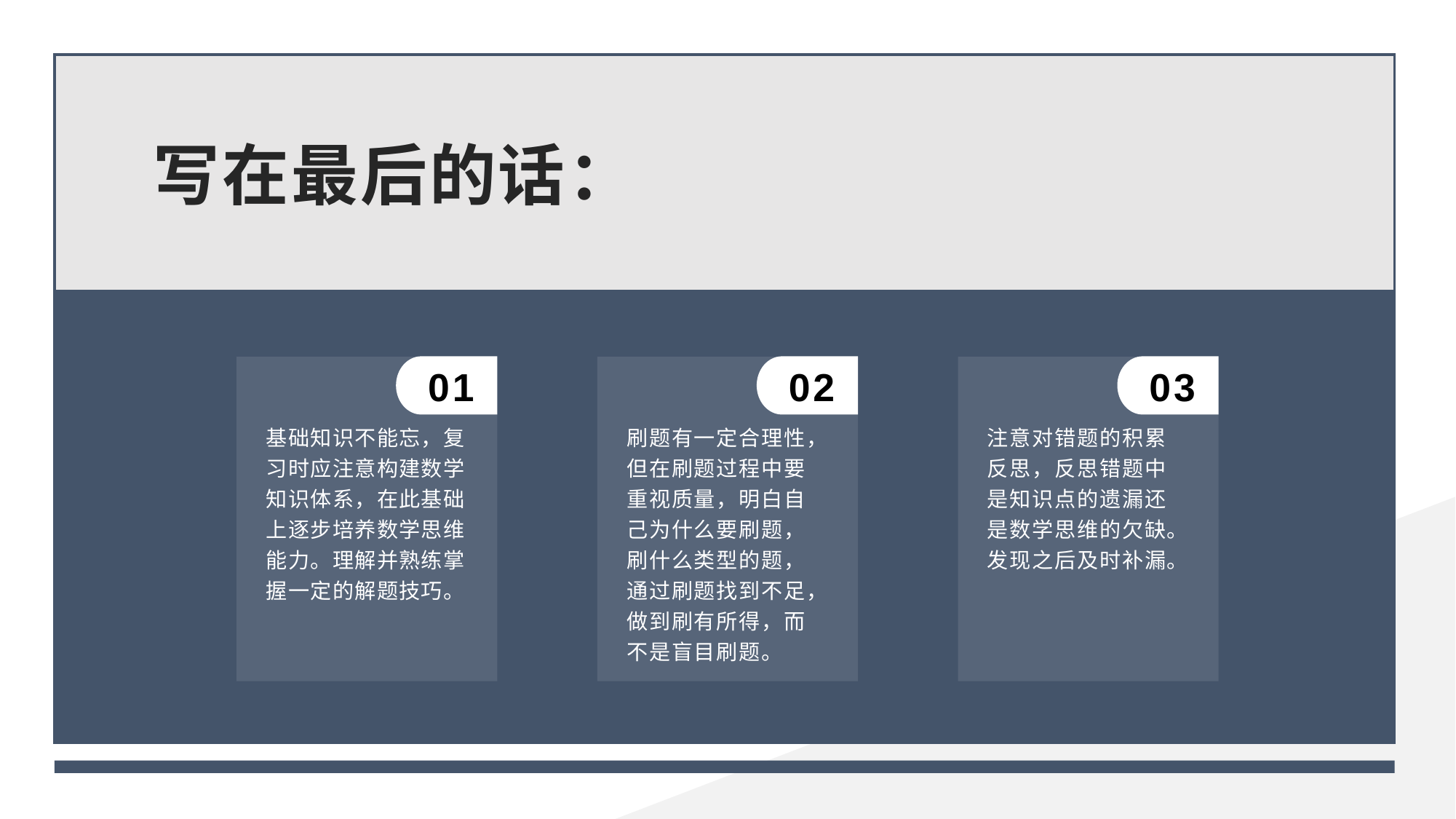

写在最后的话：

01

02

03
基础知识不能忘，复习时应注意构建数学知识体系，在此基础上逐步培养数学思维能力。理解并熟练掌握一定的解题技巧。
刷题有一定合理性，但在刷题过程中要重视质量，明白自己为什么要刷题，刷什么类型的题，通过刷题找到不足，做到刷有所得，而不是盲目刷题。
注意对错题的积累反思，反思错题中是知识点的遗漏还是数学思维的欠缺。发现之后及时补漏。

30